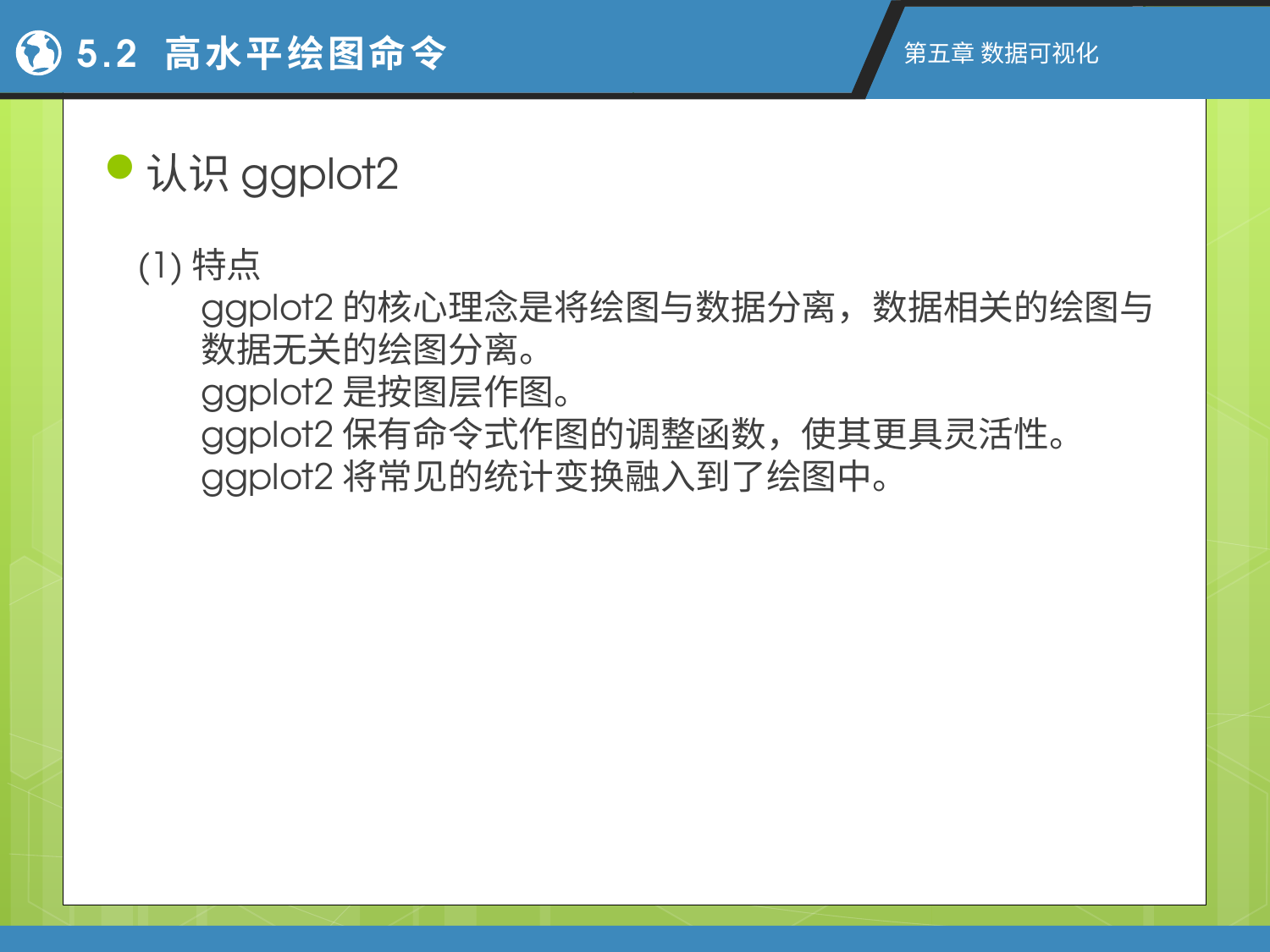

5.2 高水平绘图命令

第五章 数据可视化
认识ggplot2
(1)特点
ggplot2的核心理念是将绘图与数据分离，数据相关的绘图与数据无关的绘图分离。
ggplot2是按图层作图。
ggplot2保有命令式作图的调整函数，使其更具灵活性。
ggplot2将常见的统计变换融入到了绘图中。